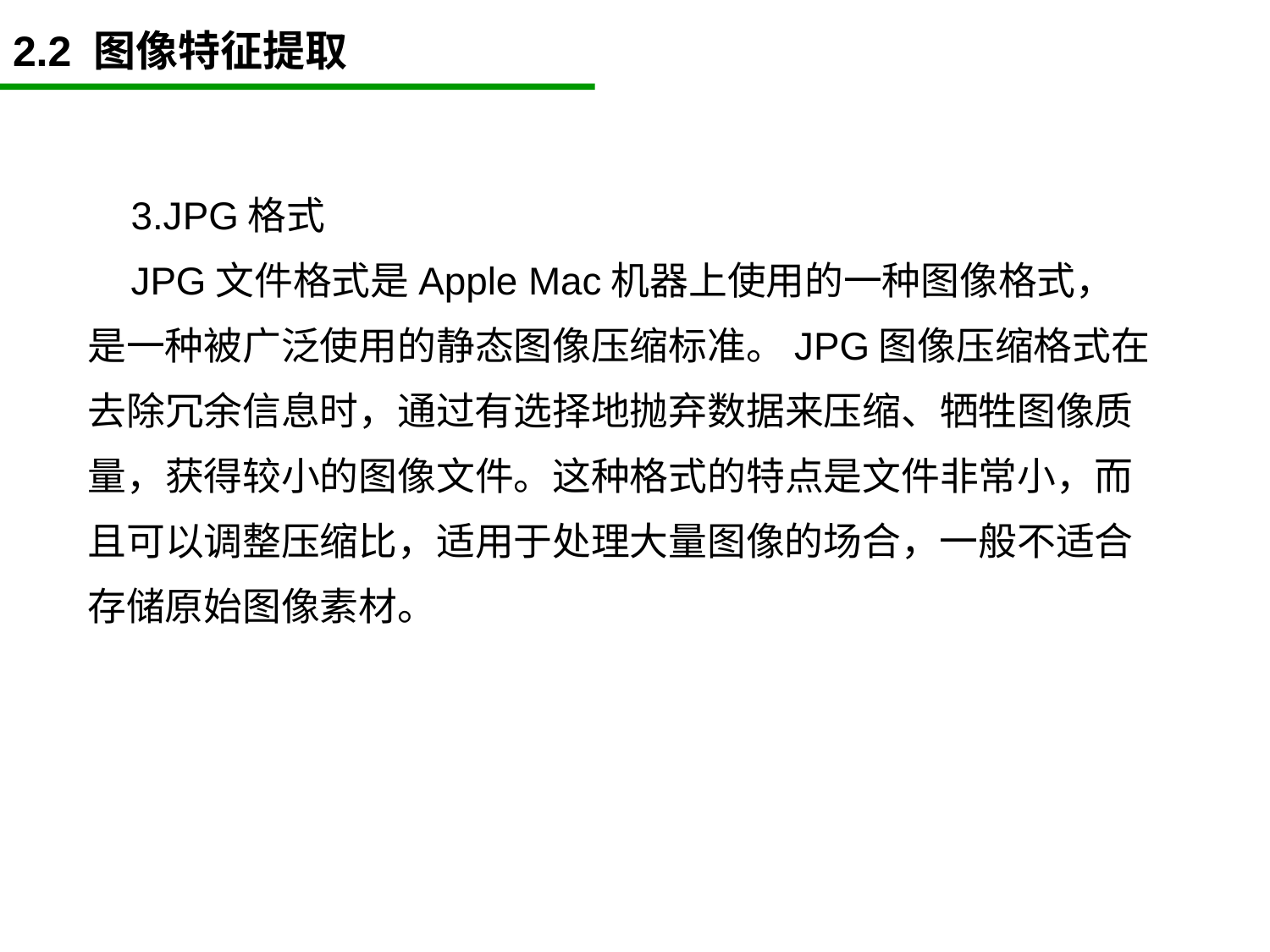

# 2.2 图像特征提取
    3.JPG格式
    JPG文件格式是Apple Mac机器上使用的一种图像格式，是一种被广泛使用的静态图像压缩标准。JPG图像压缩格式在去除冗余信息时，通过有选择地抛弃数据来压缩、牺牲图像质量，获得较小的图像文件。这种格式的特点是文件非常小，而且可以调整压缩比，适用于处理大量图像的场合，一般不适合存储原始图像素材。